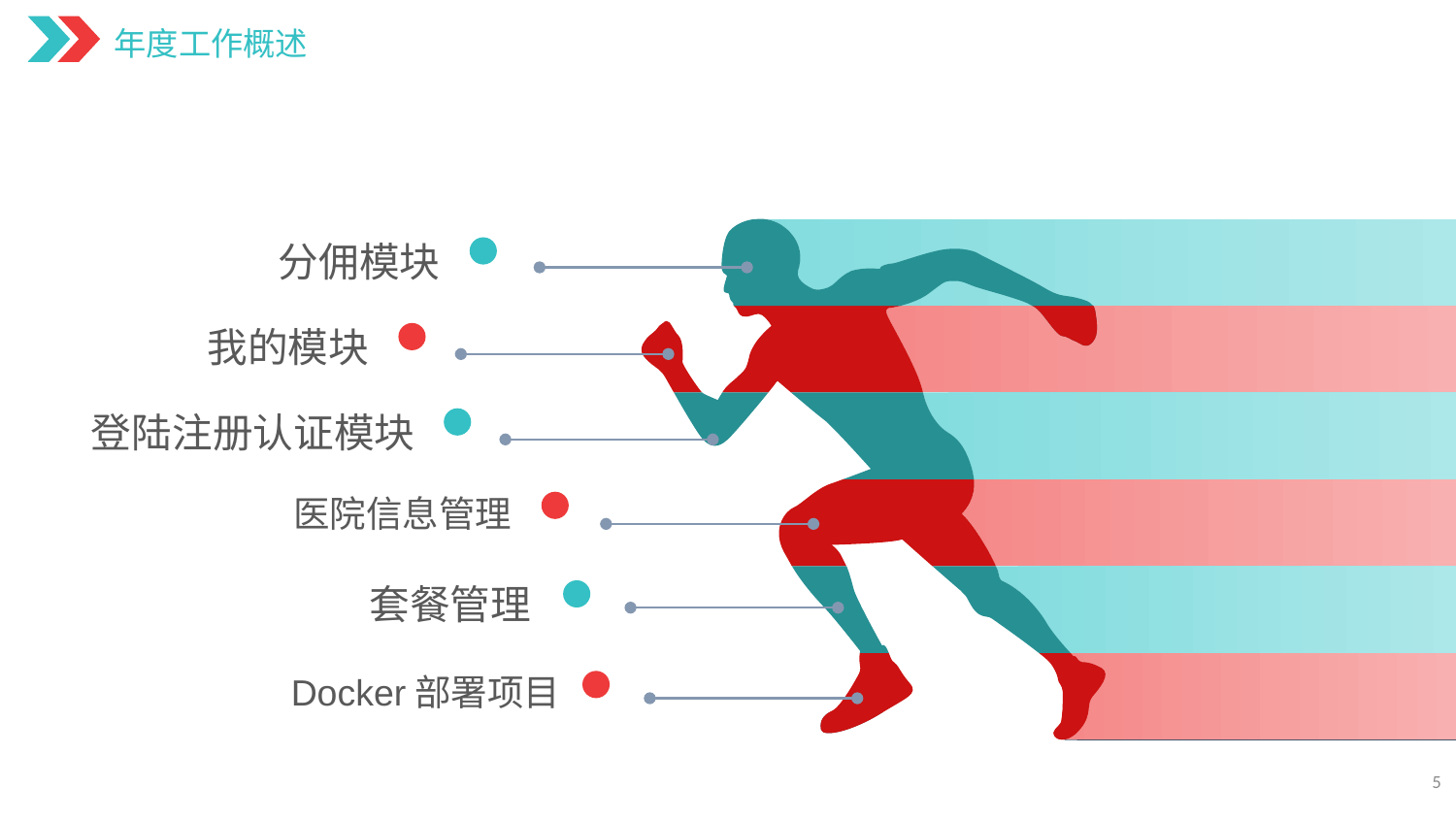

分佣模块

我的模块

登陆注册认证模块

医院信息管理

套餐管理

Docker部署项目

5